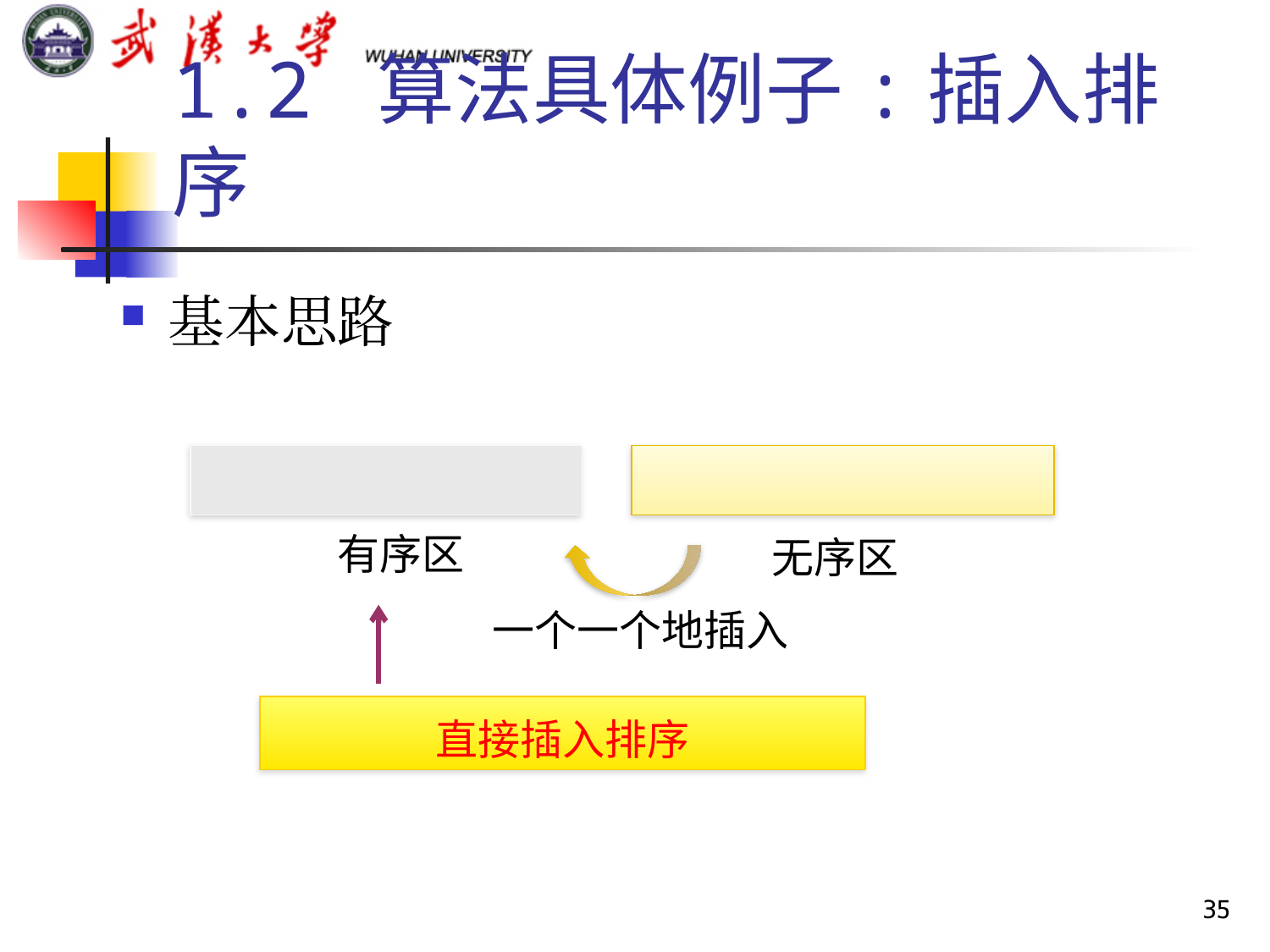

1.2 算法具体例子:插入排序
基本思路

有序区
无序区

一个一个地插入
直接插入排序
35